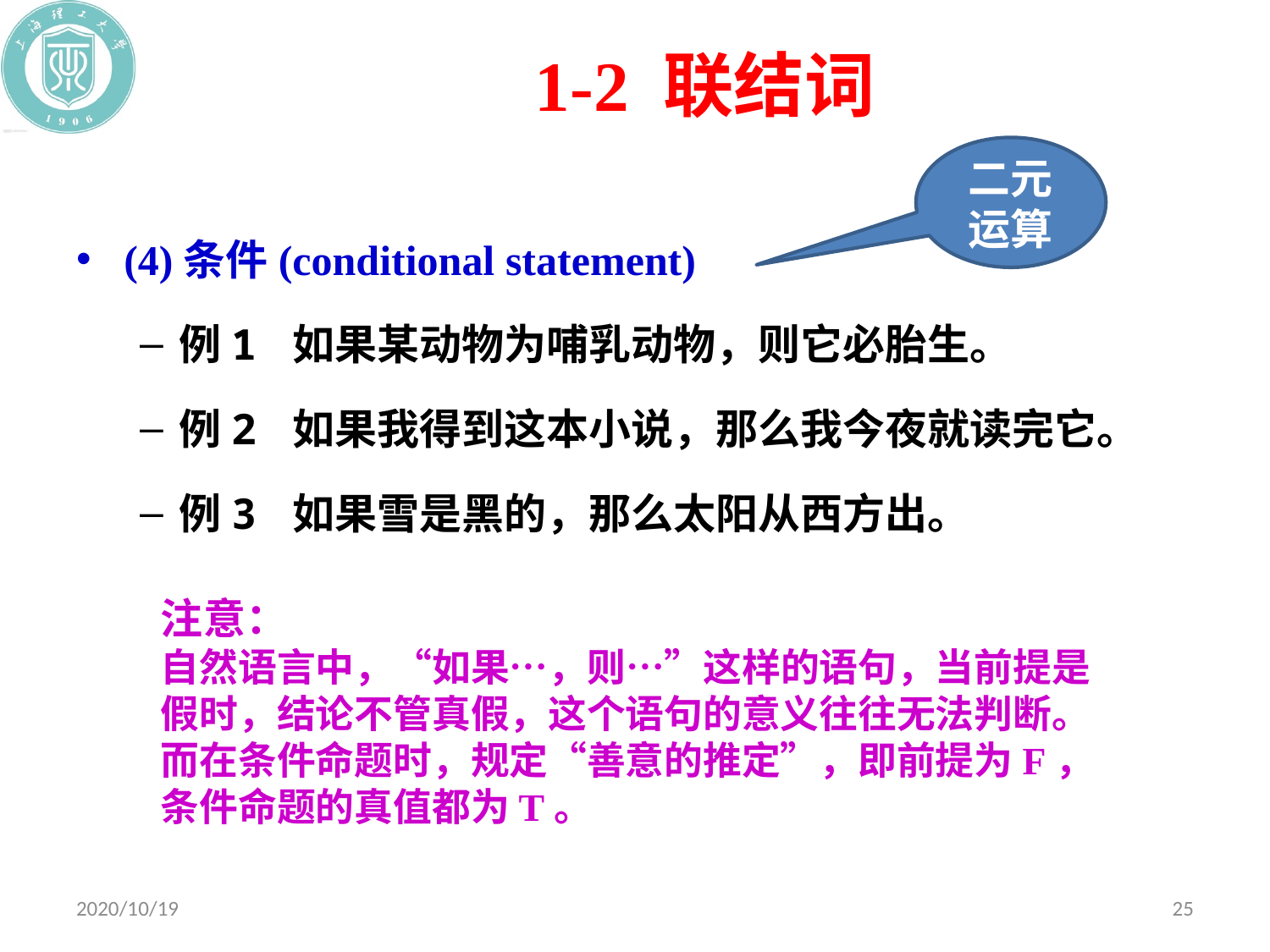

# 1-2 联结词
二元
运算
(4)条件(conditional statement)
例1 如果某动物为哺乳动物，则它必胎生。
例2 如果我得到这本小说，那么我今夜就读完它。
例3 如果雪是黑的，那么太阳从西方出。
注意：
自然语言中，“如果…，则…”这样的语句，当前提是假时，结论不管真假，这个语句的意义往往无法判断。而在条件命题时，规定“善意的推定”，即前提为F，条件命题的真值都为T。
2020/10/19
25